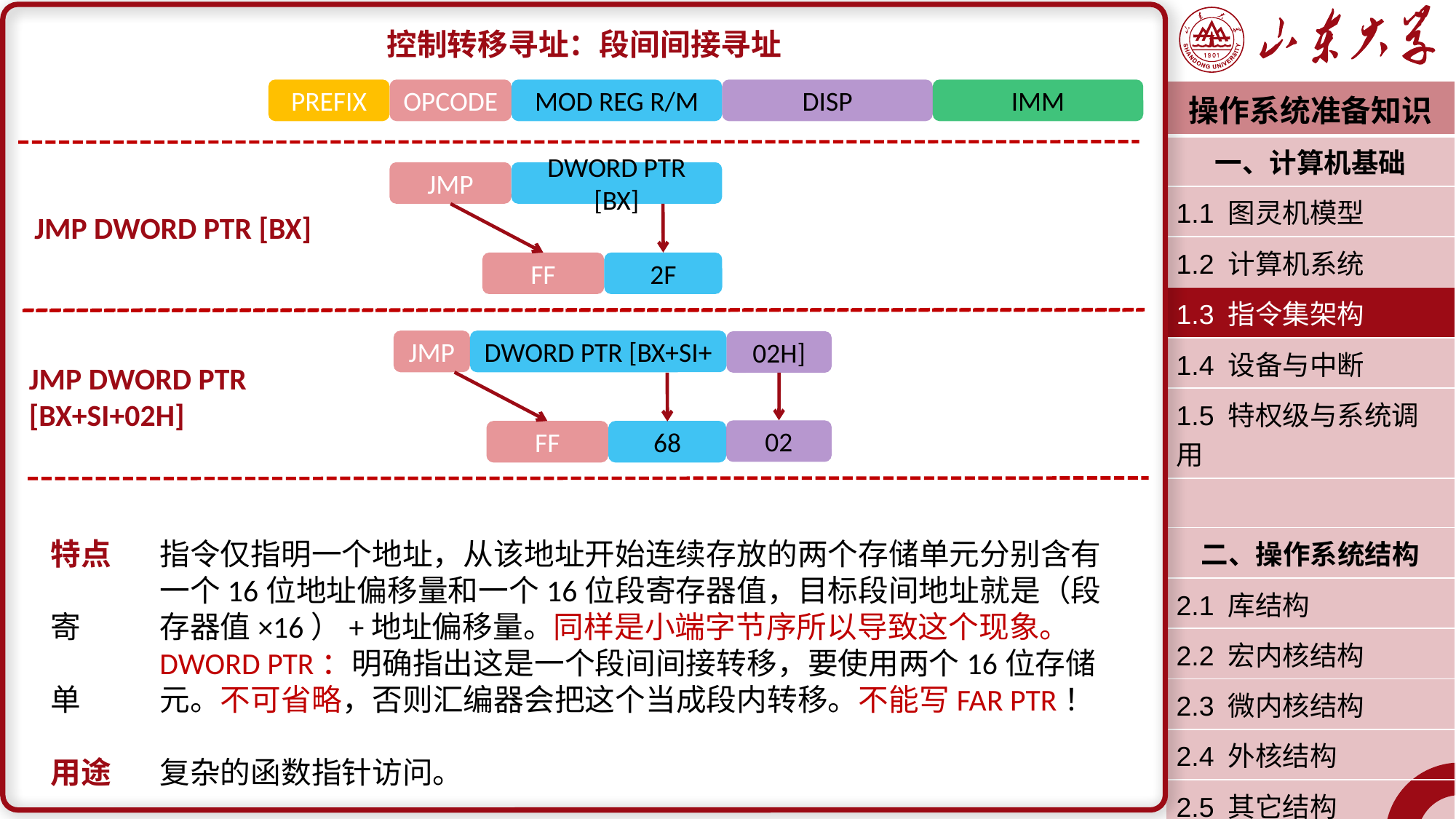

控制转移寻址：段间间接寻址

特点	指令仅指明一个地址，从该地址开始连续存放的两个存储单元分别含有	一个16位地址偏移量和一个16位段寄存器值，目标段间地址就是（段寄	存器值×16）+地址偏移量。同样是小端字节序所以导致这个现象。
	DWORD PTR：明确指出这是一个段间间接转移，要使用两个16位存储单	元。不可省略，否则汇编器会把这个当成段内转移。不能写FAR PTR！

用途	复杂的函数指针访问。
PREFIX
OPCODE
MOD REG R/M
DISP
IMM
| 操作系统准备知识 |
| --- |
| 一、计算机基础 |
| 1.1 图灵机模型 |
| 1.2 计算机系统 |
| 1.3 指令集架构 |
| 1.4 设备与中断 |
| 1.5 特权级与系统调用 |
|  |
| 二、操作系统结构 |
| 2.1 库结构 |
| 2.2 宏内核结构 |
| 2.3 微内核结构 |
| 2.4 外核结构 |
| 2.5 其它结构 |
| 潘润宇 2023.02 |
JMP
DWORD PTR [BX]
JMP DWORD PTR [BX]
FF
2F
JMP
DWORD PTR [BX+SI+
02H]
JMP DWORD PTR [BX+SI+02H]
02
FF
68